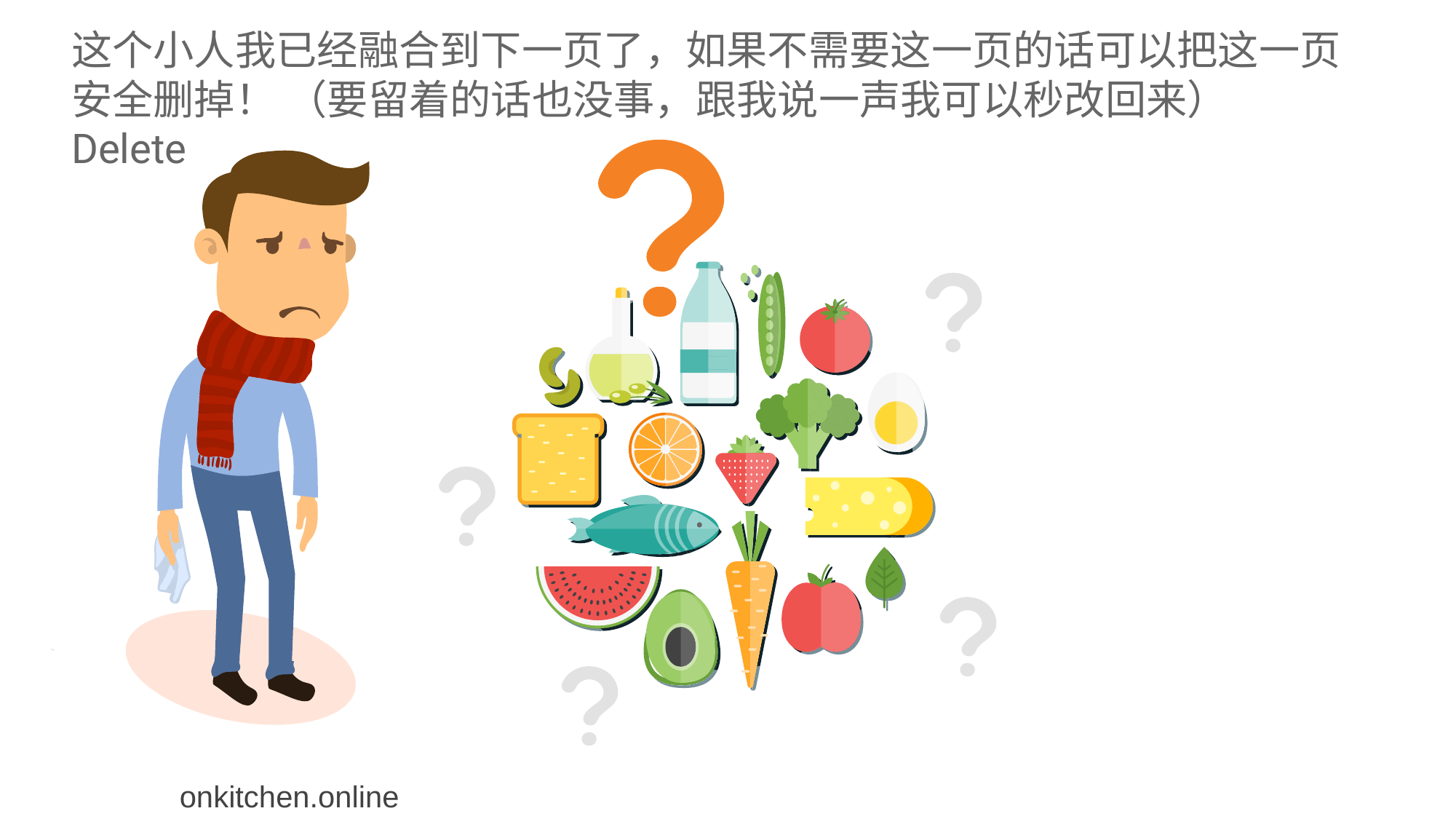

这个小人我已经融合到下一页了，如果不需要这一页的话可以把这一页安全删掉！ （要留着的话也没事，跟我说一声我可以秒改回来）
Delete

onkitchen.online